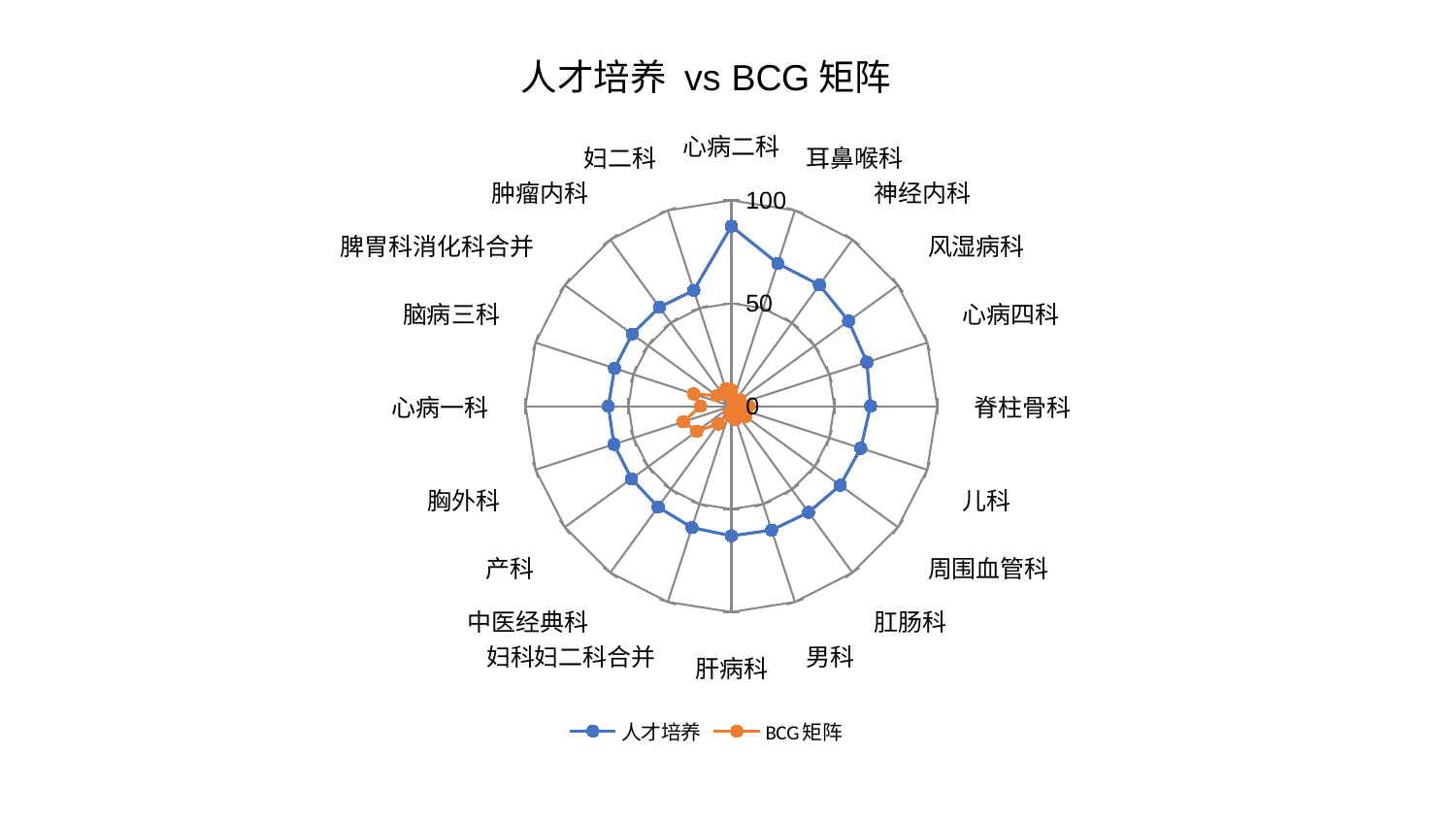

### Chart: 人才培养 vs BCG矩阵

| Category | 人才培养 | BCG矩阵 |
|---|---|---|
| 心病二科 | 87.47034847419407 | 7.795589710541924 |
| 耳鼻喉科 | 72.91538625723489 | 2.014351301468059 |
| 神经内科 | 72.7849735363078 | 3.8399753132040813 |
| 风湿病科 | 70.39502053697642 | 5.237845568531142 |
| 心病四科 | 69.20366859710943 | 4.025301349705717 |
| 脊柱骨科 | 67.60662708272875 | 8.504320795077899 |
| 儿科 | 66.09541534761401 | 1.1793486053183697 |
| 周围血管科 | 65.37409751927201 | 8.619851239428957 |
| 肛肠科 | 63.796444333650605 | 5.617520335964519 |
| 男科 | 63.288235429496524 | 6.69908092424823 |
| 肝病科 | 63.00526015752701 | 5.209823426738905 |
| 妇科妇二科合并 | 62.02278104706892 | 3.167258928705033 |
| 中医经典科 | 60.578220436010035 | 10.697200189095964 |
| 产科 | 60.0083405699957 | 20.754063032902835 |
| 胸外科 | 60.0055523227118 | 24.55848652073506 |
| 心病一科 | 59.76143002475288 | 14.919356023785422 |
| 脑病三科 | 59.659041504672615 | 19.270475661818274 |
| 脾胃科消化科合并 | 59.59604769624295 | 8.682589843002564 |
| 肿瘤内科 | 59.44352912787199 | 7.358096129249595 |
| 妇二科 | 59.16870197985654 | 8.813541328768 |
93